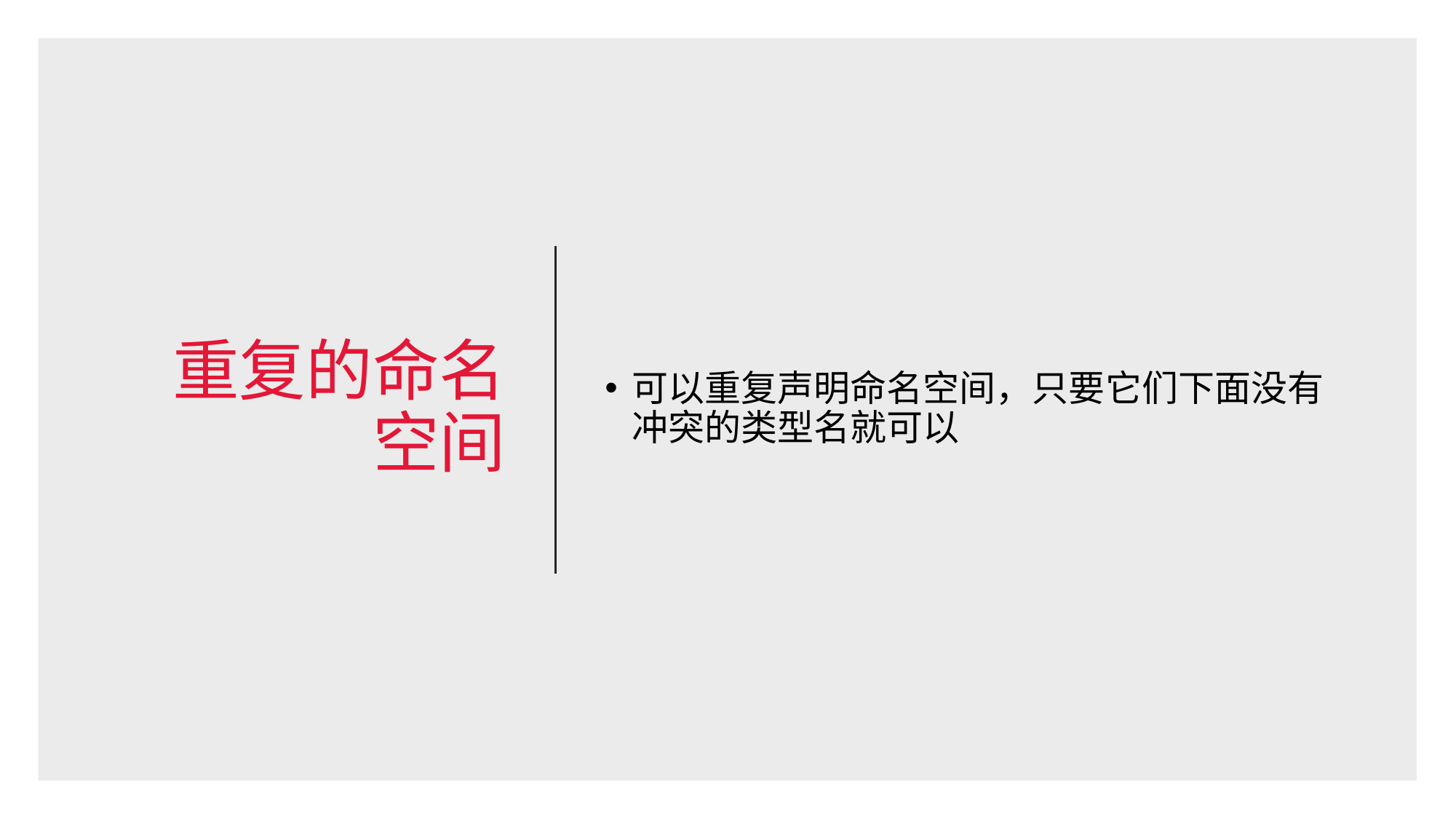

# 重复的命名空间
可以重复声明命名空间，只要它们下面没有冲突的类型名就可以